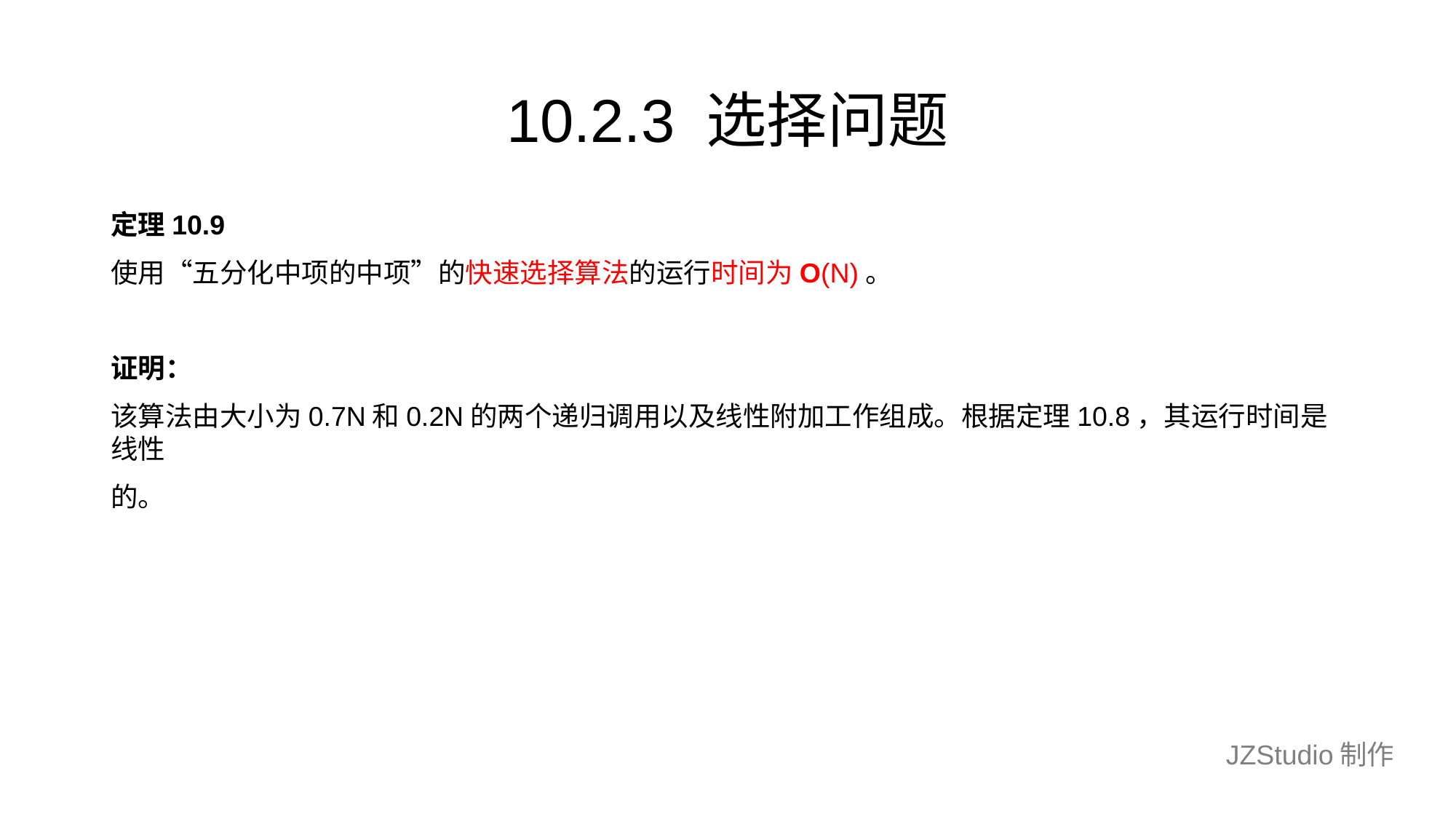

# 10.2.3 选择问题
定理10.9
使用“五分化中项的中项”的快速选择算法的运行时间为O(N)。

证明：
该算法由大小为0.7N和0.2N的两个递归调用以及线性附加工作组成。根据定理10.8，其运行时间是线性
的。